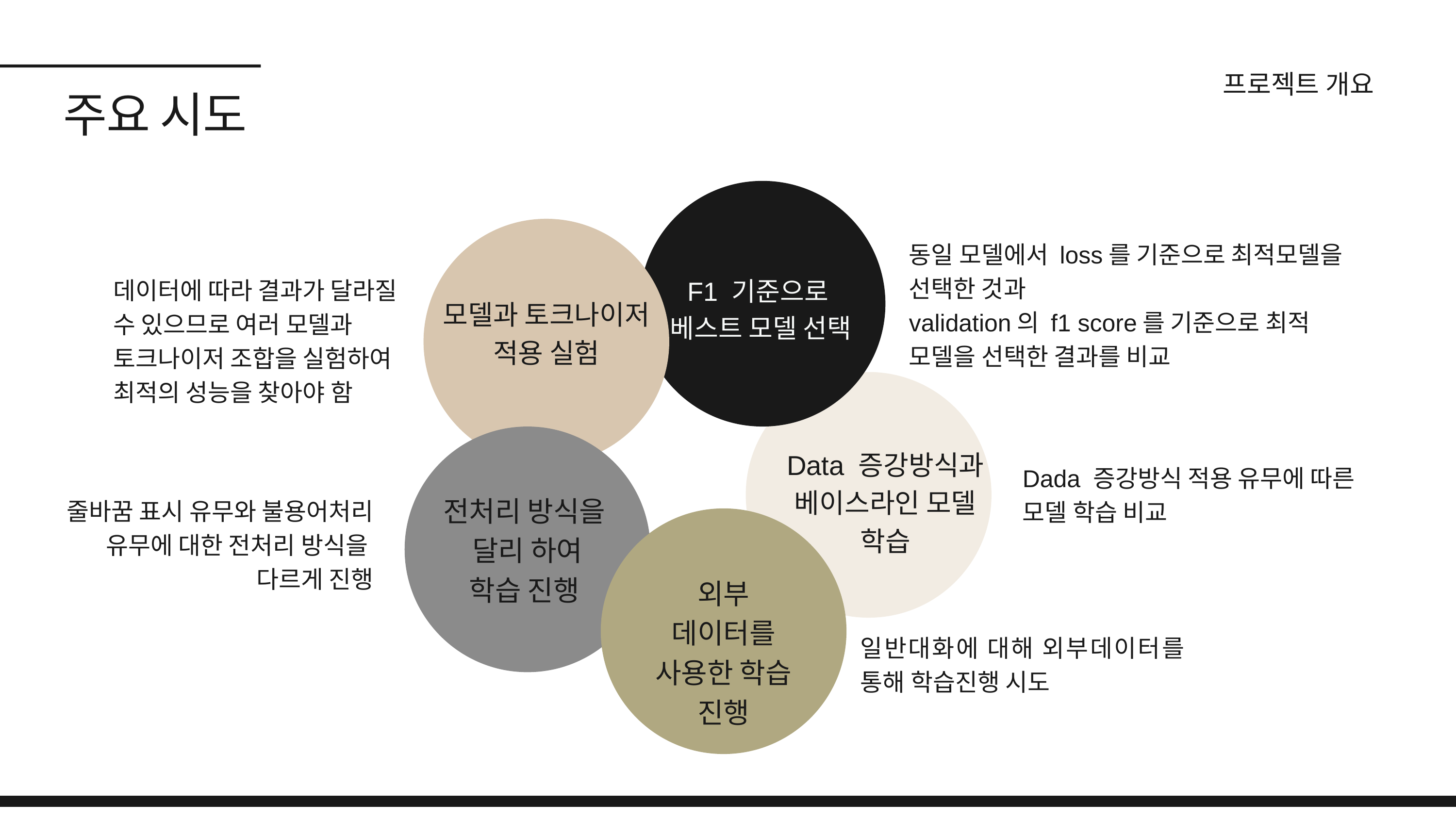

프로젝트 개요

주요 시도

동일 모델에서 loss를 기준으로 최적모델을
선택한 것과
validation의 f1 score를 기준으로 최적 모델을 선택한 결과를 비교
F1 기준으로
베스트 모델 선택
데이터에 따라 결과가 달라질 수 있으므로 여러 모델과 토크나이저 조합을 실험하여 최적의 성능을 찾아야 함
모델과 토크나이저
적용 실험

Data 증강방식과 베이스라인 모델 학습
Dada 증강방식 적용 유무에 따른
모델 학습 비교
전처리 방식을
달리 하여
학습 진행
줄바꿈 표시 유무와 불용어처리 유무에 대한 전처리 방식을
다르게 진행

외부 데이터를 사용한 학습 진행
일반대화에 대해 외부데이터를 통해 학습진행 시도